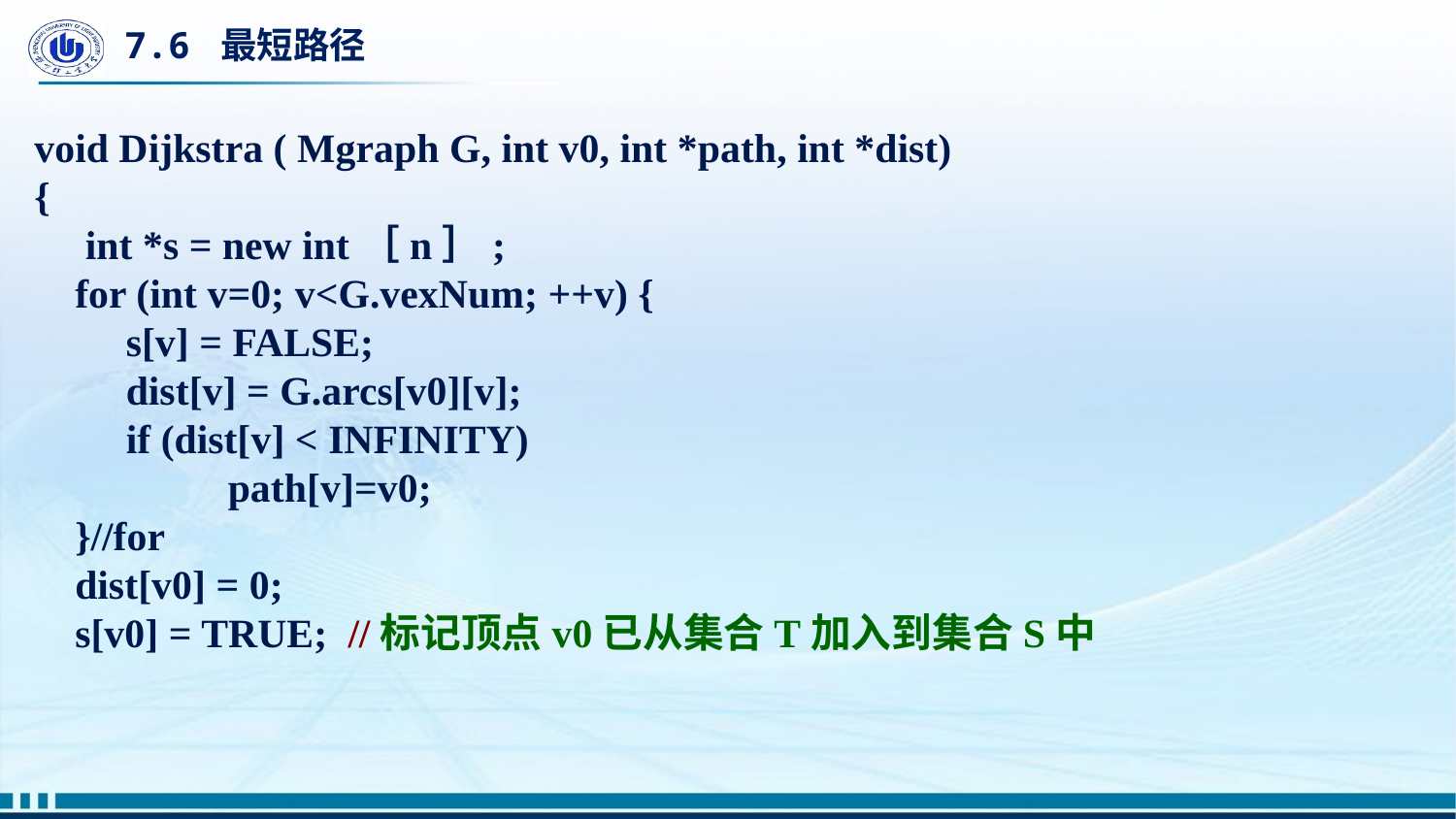

# 7.6 最短路径
void Dijkstra ( Mgraph G, int v0, int *path, int *dist)
{
     int *s = new int［n］;
    for (int v=0; v<G.vexNum; ++v) {
         s[v] = FALSE;
         dist[v] = G.arcs[v0][v];
         if (dist[v] < INFINITY)
                   path[v]=v0;
    }//for
    dist[v0] = 0;
    s[v0] = TRUE;  //标记顶点v0已从集合T加入到集合S中